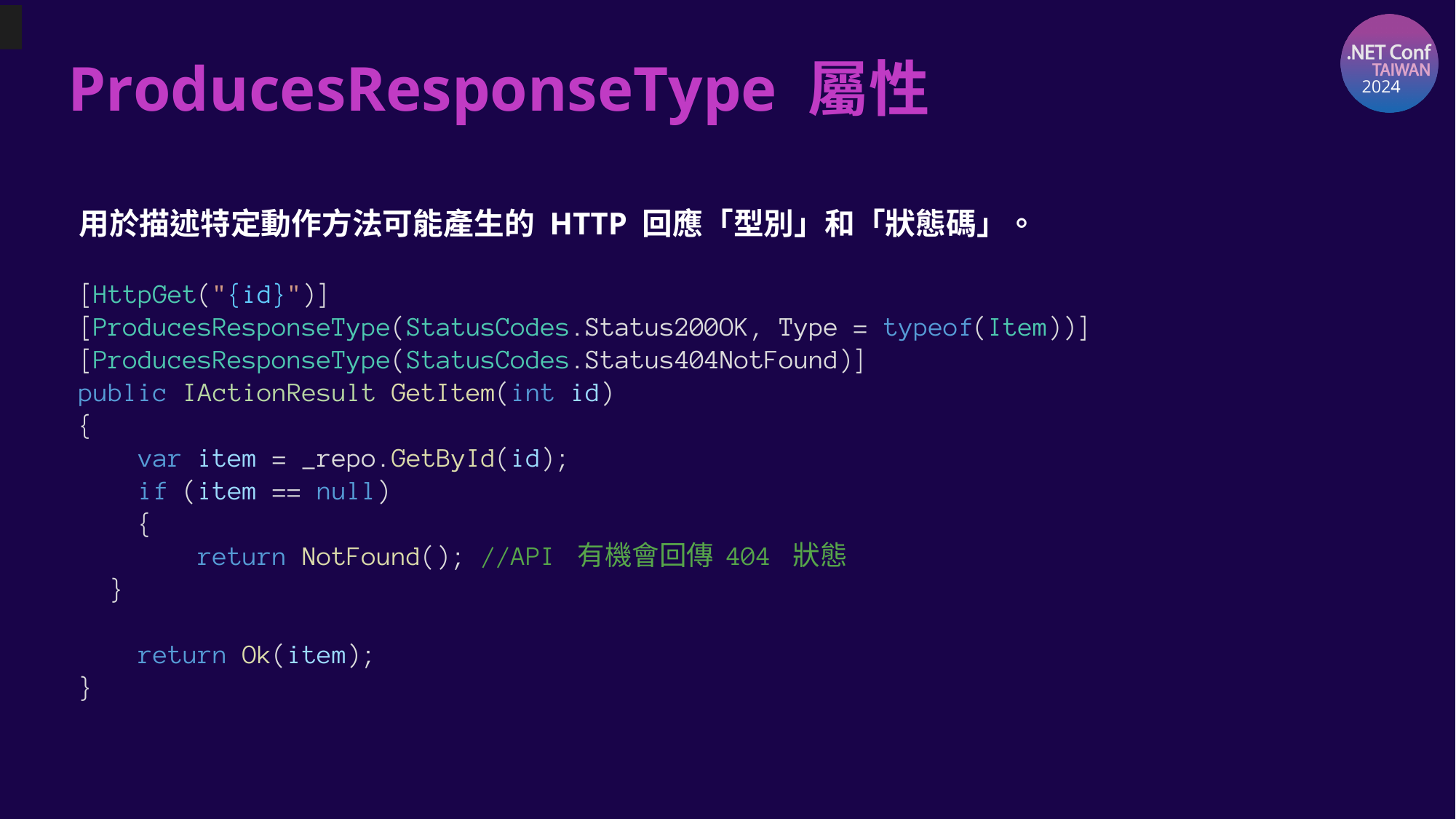

# ProducesResponseType 屬性
用於描述特定動作方法可能產生的 HTTP 回應「型別」和「狀態碼」。

[HttpGet("{id}")]
[ProducesResponseType(StatusCodes.Status200OK, Type = typeof(Item))]
[ProducesResponseType(StatusCodes.Status404NotFound)]
public IActionResult GetItem(int id)
{
    var item = _repo.GetById(id);
    if (item == null)
    {
        return NotFound(); //API 有機會回傳 404 狀態
    }
    return Ok(item);
}